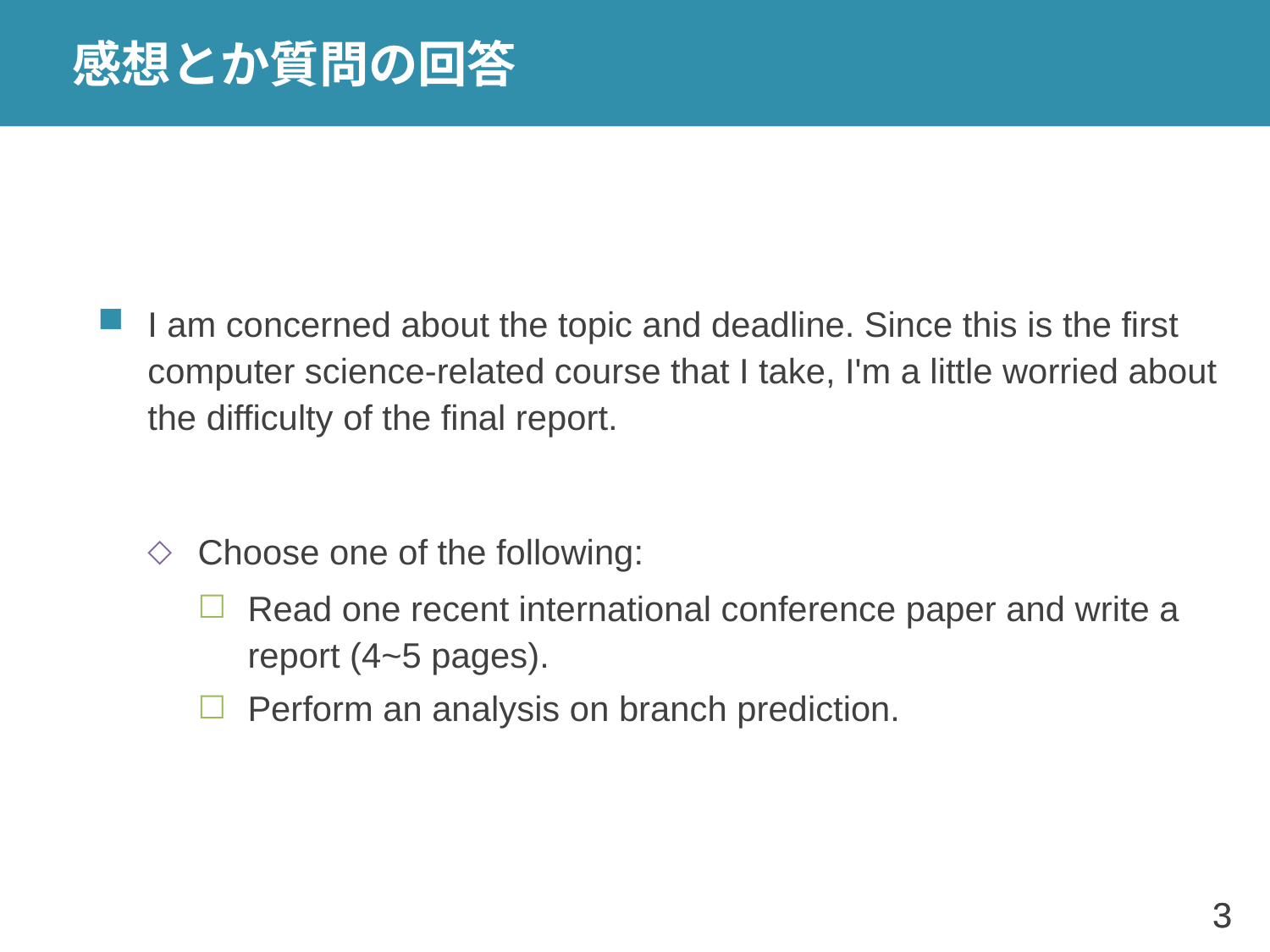

# 感想とか質問の回答
I am concerned about the topic and deadline. Since this is the first computer science-related course that I take, I'm a little worried about the difficulty of the final report.

Choose one of the following:
Read one recent international conference paper and write a report (4~5 pages).
Perform an analysis on branch prediction.